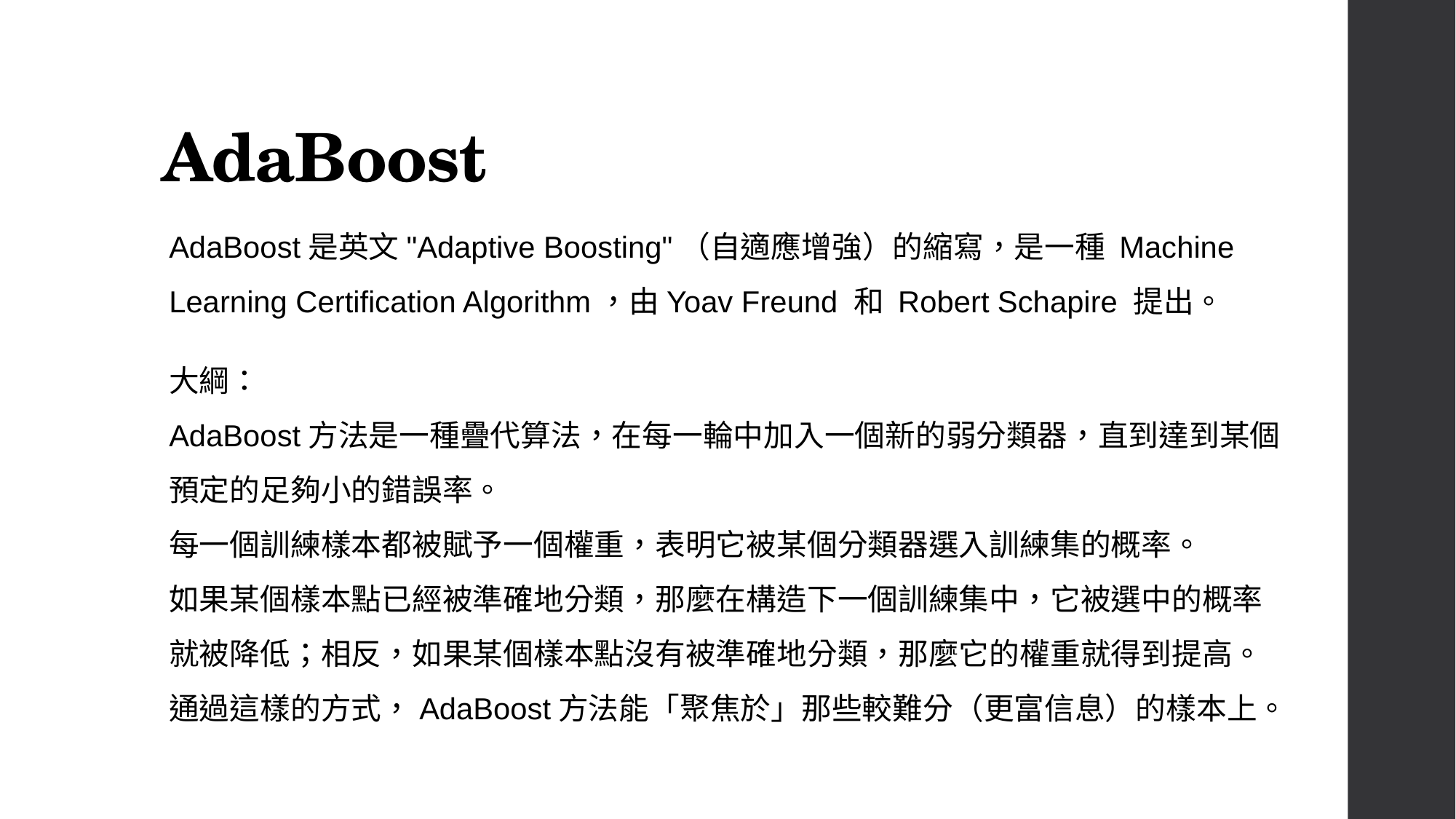

# AdaBoost
AdaBoost是英文"Adaptive Boosting"（自適應增強）的縮寫，是一種 Machine Learning Certification Algorithm，由Yoav Freund 和 Robert Schapire 提出。
大綱：
AdaBoost方法是一種疊代算法，在每一輪中加入一個新的弱分類器，直到達到某個預定的足夠小的錯誤率。
每一個訓練樣本都被賦予一個權重，表明它被某個分類器選入訓練集的概率。
如果某個樣本點已經被準確地分類，那麼在構造下一個訓練集中，它被選中的概率就被降低；相反，如果某個樣本點沒有被準確地分類，那麼它的權重就得到提高。
通過這樣的方式，AdaBoost方法能「聚焦於」那些較難分（更富信息）的樣本上。